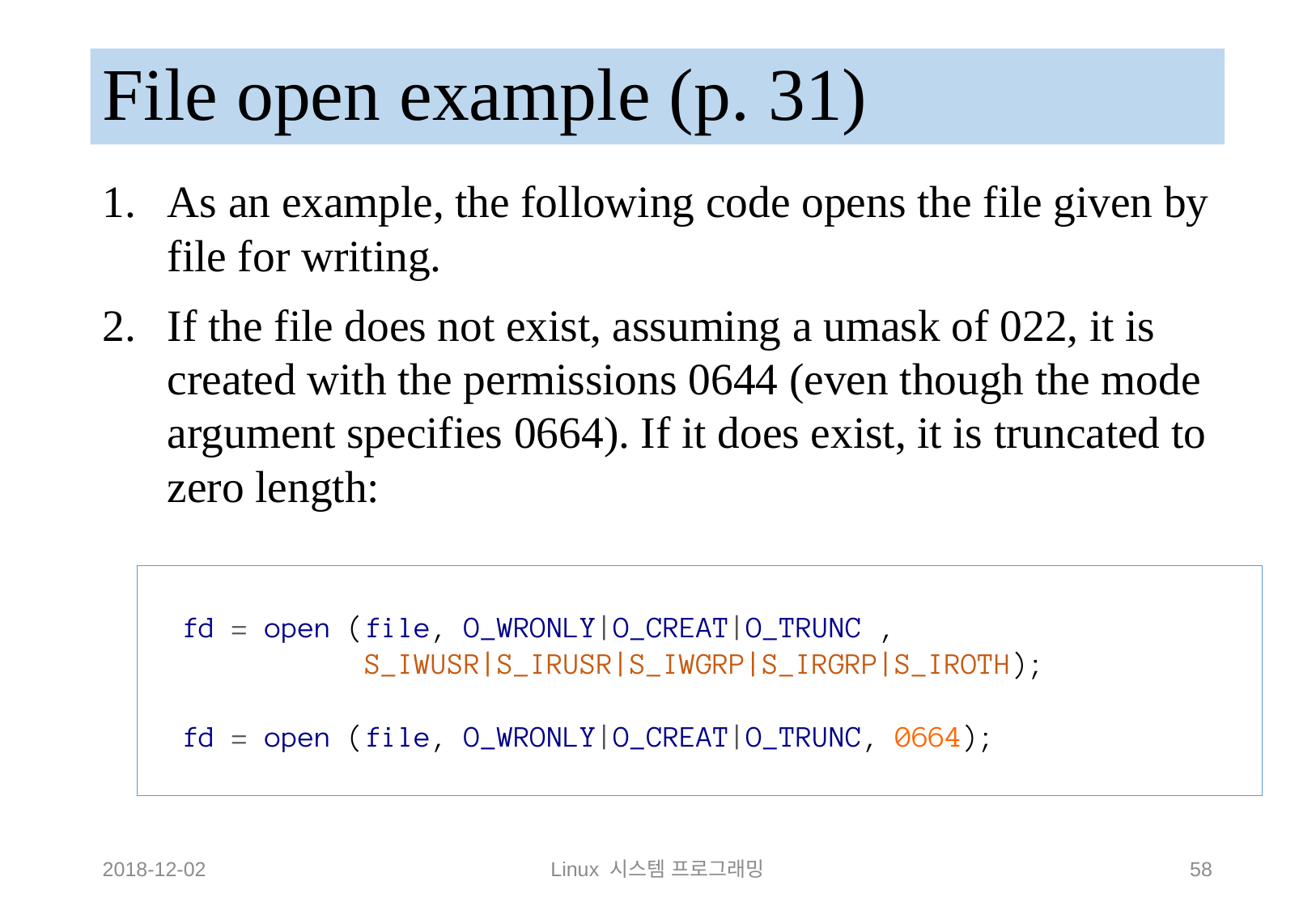

# File open example (p. 31)
As an example, the following code opens the file given by file for writing.
If the file does not exist, assuming a umask of 022, it is created with the permissions 0644 (even though the mode argument specifies 0664). If it does exist, it is truncated to zero length:

  fd = open (file, O_WRONLY|O_CREAT|O_TRUNC ,
             S_IWUSR|S_IRUSR|S_IWGRP|S_IRGRP|S_IROTH);

  fd = open (file, O_WRONLY|O_CREAT|O_TRUNC, 0664);

2018-12-02
Linux 시스템 프로그래밍
58